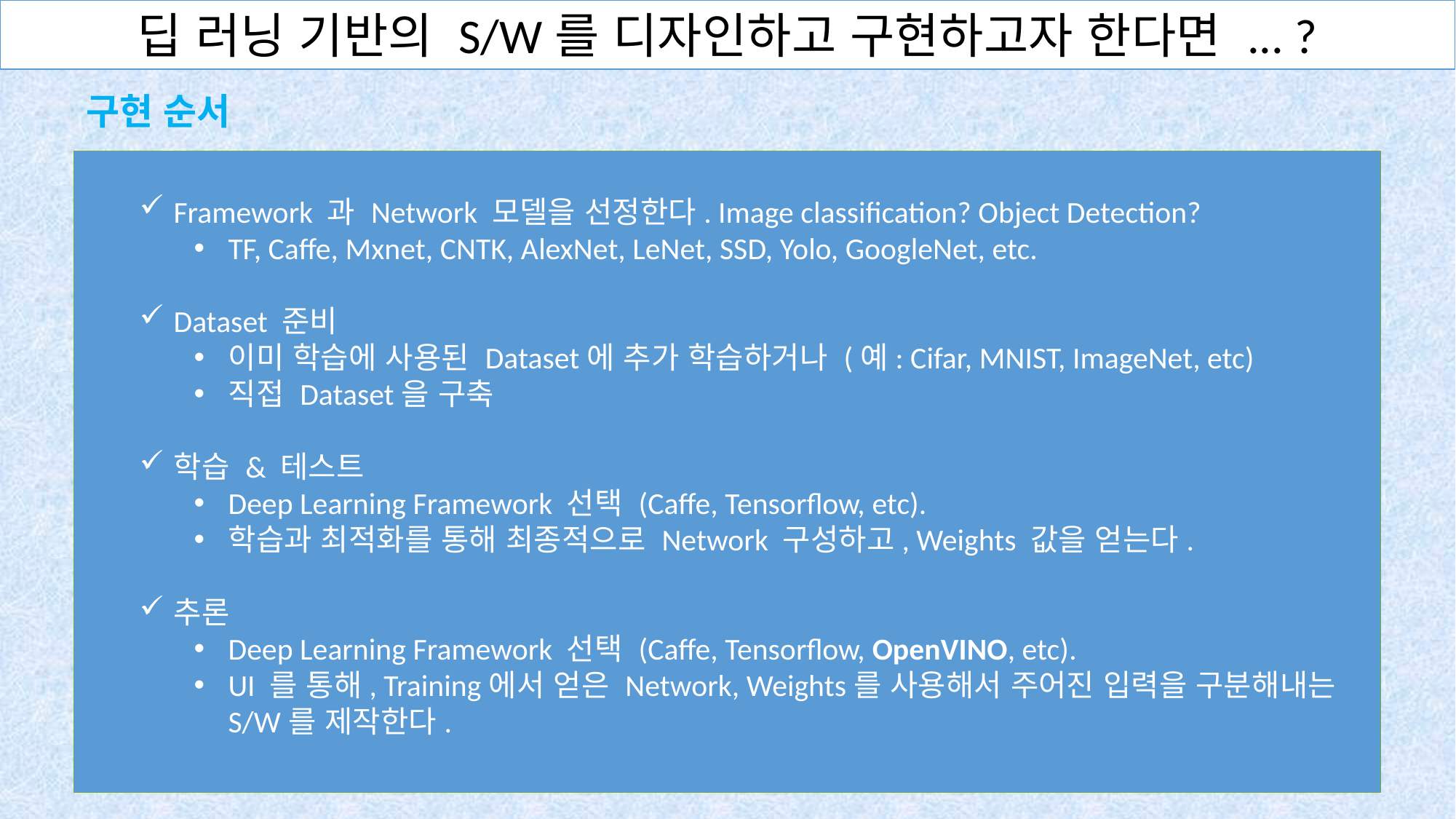

딥 러닝 기반의 S/W를 디자인하고 구현하고자 한다면 ... ?
구현 순서

Framework 과 Network 모델을 선정한다. Image classification? Object Detection?
TF, Caffe, Mxnet, CNTK, AlexNet, LeNet, SSD, Yolo, GoogleNet, etc.

Dataset 준비
이미 학습에 사용된 Dataset에 추가 학습하거나 (예: Cifar, MNIST, ImageNet, etc)
직접 Dataset을 구축

학습 & 테스트
Deep Learning Framework 선택 (Caffe, Tensorflow, etc).
학습과 최적화를 통해 최종적으로 Network 구성하고, Weights 값을 얻는다.

추론
Deep Learning Framework 선택 (Caffe, Tensorflow, OpenVINO, etc).
UI 를 통해, Training에서 얻은 Network, Weights를 사용해서 주어진 입력을 구분해내는 S/W를 제작한다.